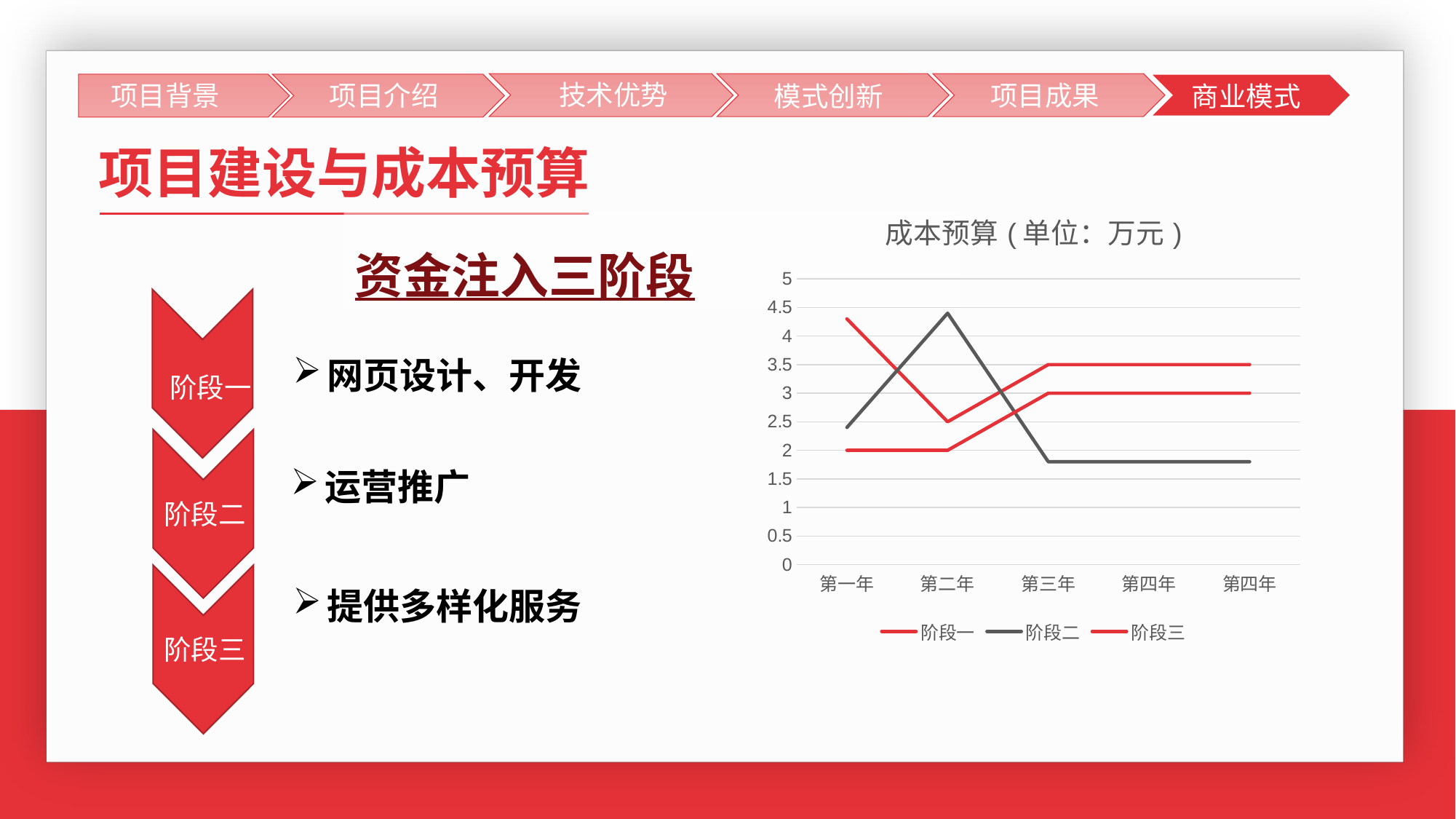

### Chart: 资金来源比例图

| Category |
|---|
技术优势
项目背景
项目背景
项目介绍
团队成果
项目成果

模式创新
商业模式

项目建设与成本预算

### Chart: 成本预算(单位：万元)

| Category | 阶段一 | 阶段二 | 阶段三 |
|---|---|---|---|
| 第一年 | 4.3 | 2.4 | 2.0 |
| 第二年 | 2.5 | 4.4 | 2.0 |
| 第三年 | 3.5 | 1.8 | 3.0 |
| 第四年 | 3.5 | 1.8 | 3.0 |
| 第四年 | 3.5 | 1.8 | 3.0 |
资金注入三阶段

网页设计、开发
阶段一
运营推广

阶段二
提供多样化服务

阶段三